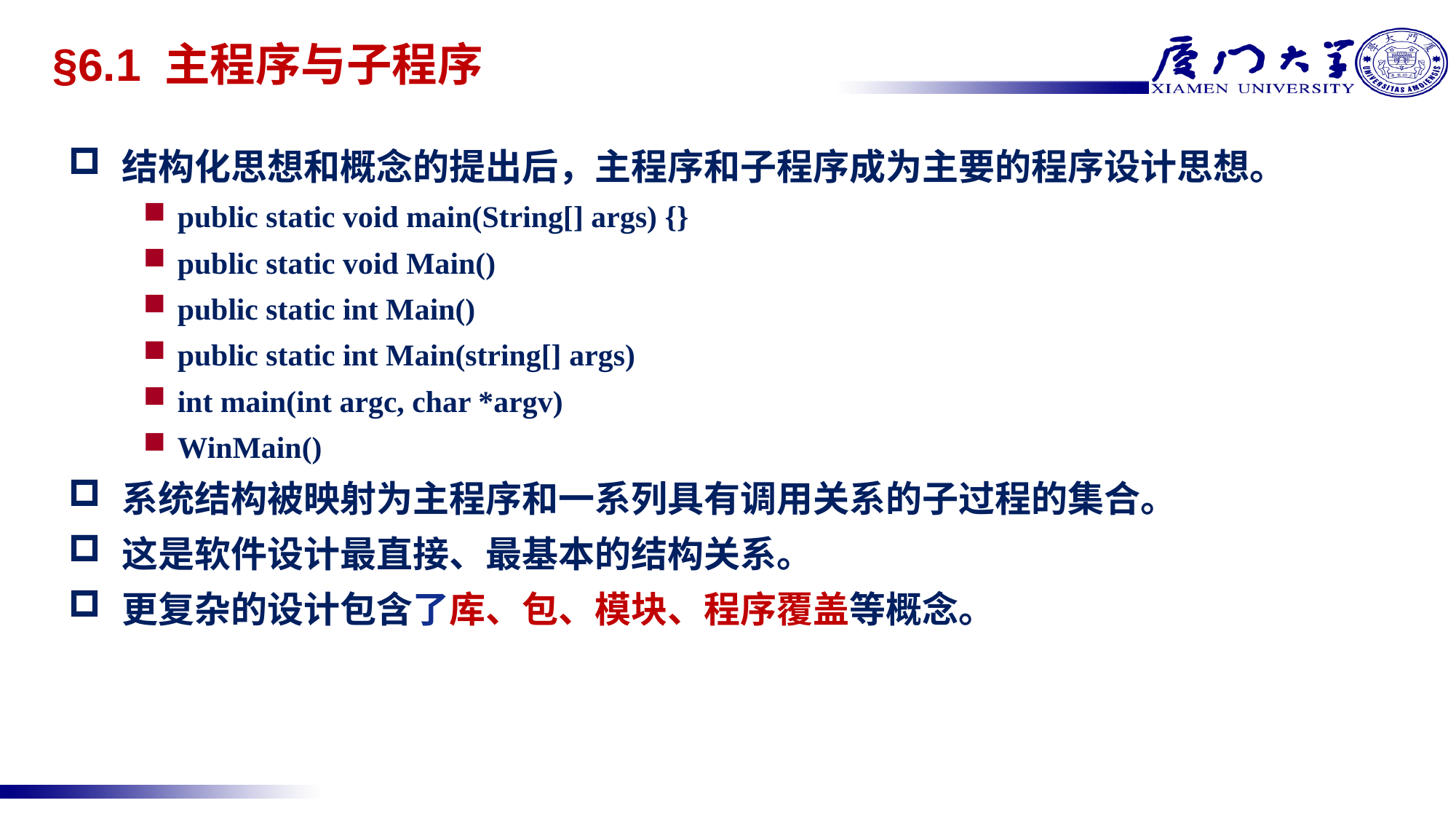

# §6.1 主程序与子程序
结构化思想和概念的提出后，主程序和子程序成为主要的程序设计思想。
public static void main(String[] args) {}
public static void Main()
public static int Main()
public static int Main(string[] args)
int main(int argc, char *argv)
WinMain()
系统结构被映射为主程序和一系列具有调用关系的子过程的集合。
这是软件设计最直接、最基本的结构关系。
更复杂的设计包含了库、包、模块、程序覆盖等概念。